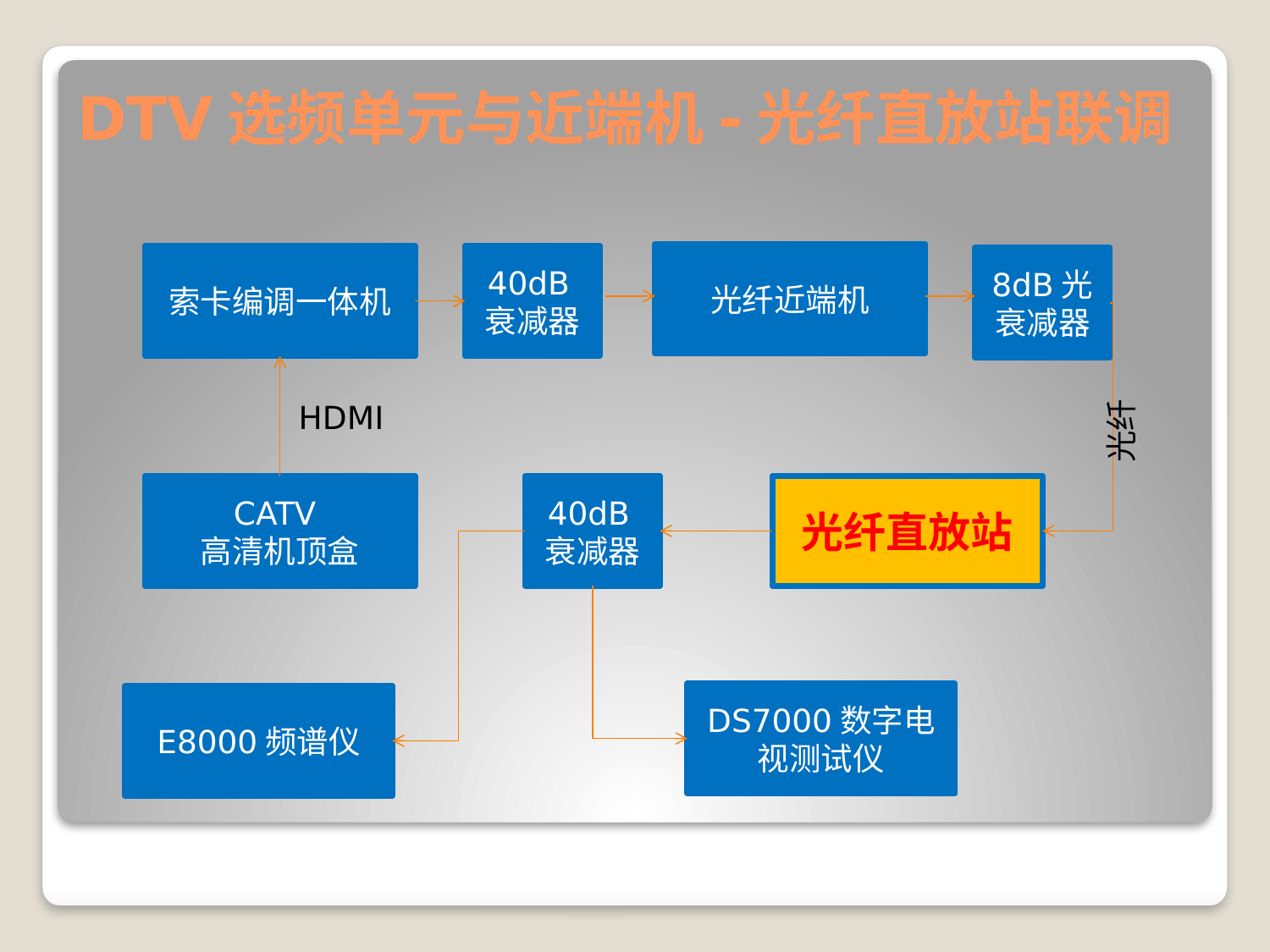

# DTV选频单元与近端机-光纤直放站联调
光纤近端机
索卡编调一体机
40dB衰减器
8dB光衰减器
HDMI
光纤
CATV
高清机顶盒
40dB衰减器
光纤直放站
DS7000数字电视测试仪
E8000频谱仪